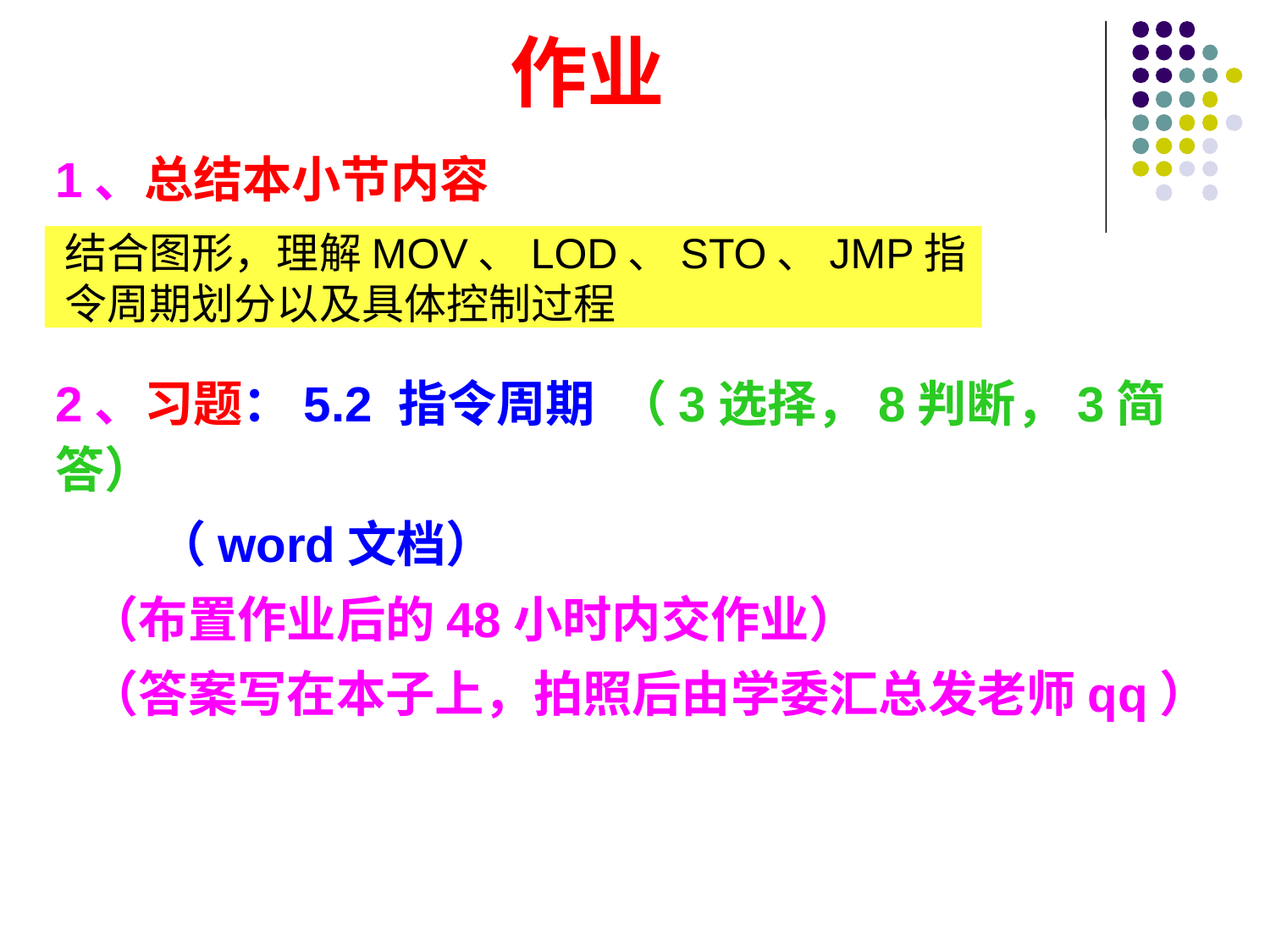

# 作业
1、总结本小节内容

2、习题：5.2 指令周期  （3选择，8判断，3简答）
        （word文档）
  （布置作业后的48小时内交作业）
  （答案写在本子上，拍照后由学委汇总发老师qq）
结合图形，理解MOV、LOD、STO、JMP指令周期划分以及具体控制过程